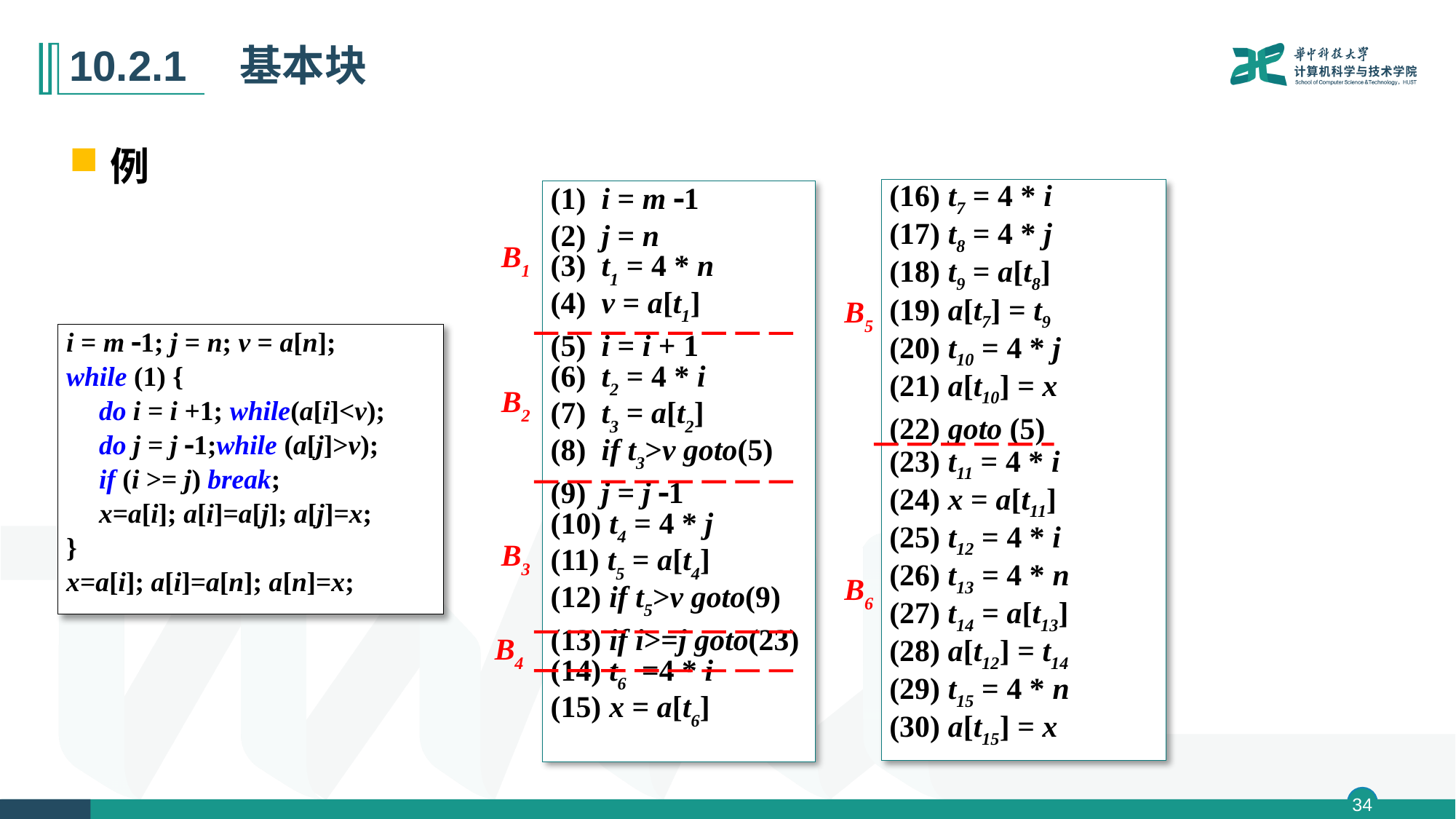

# 10.2.1　基本块
例
(16) t7 = 4 * i
(17) t8 = 4 * j
(18) t9 = a[t8]
(19) a[t7] = t9
(20) t10 = 4 * j
(21) a[t10] = x
(22) goto (5)
(23) t11 = 4 * i
(24) x = a[t11]
(25) t12 = 4 * i
(26) t13 = 4 * n
(27) t14 = a[t13]
(28) a[t12] = t14
(29) t15 = 4 * n
(30) a[t15] = x
(1)  i = m −1
(2)  j = n
(3)  t1 = 4 * n
(4)  v = a[t1]
(5)  i = i + 1
(6)  t2 = 4 * i
(7)  t3 = a[t2]
(8)  if t3>v goto(5)
(9)  j = j −1
(10) t4 = 4 * j
(11) t5 = a[t4]
(12) if t5>v goto(9)
(13) if i>=j goto(23)
(14) t6  =4 * i
(15) x = a[t6]
B1
B5
i = m −1; j = n; v = a[n];
while (1) {
 	do i = i +1; while(a[i]<v);
 	do j = j −1;while (a[j]>v);
 	if (i >= j) break;
 	x=a[i]; a[i]=a[j]; a[j]=x;
}
x=a[i]; a[i]=a[n]; a[n]=x;

B2
B3
B6
B4